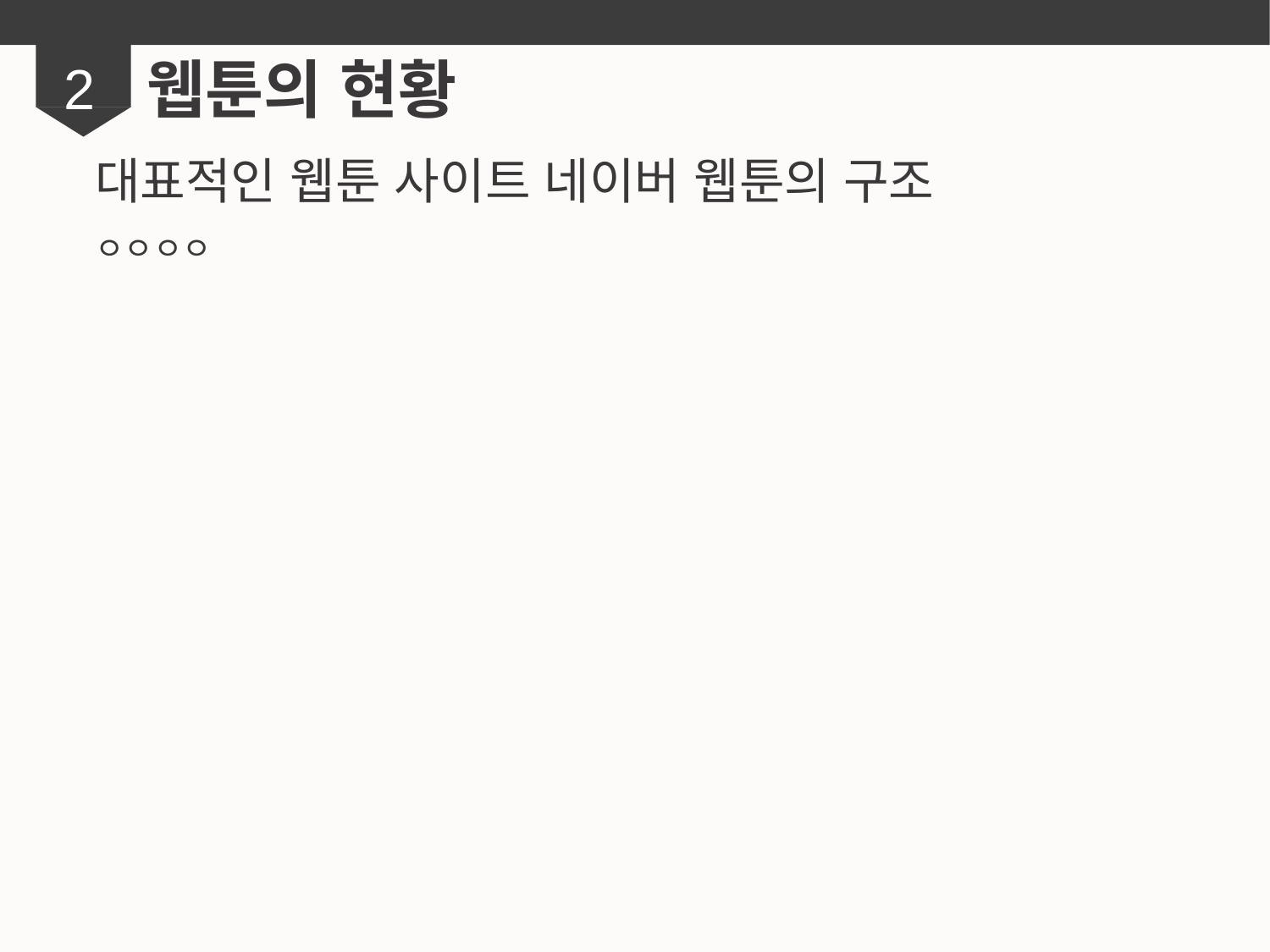

웹툰의 현황
2
대표적인 웹툰 사이트 네이버 웹툰의 구조
ㅇㅇㅇㅇ